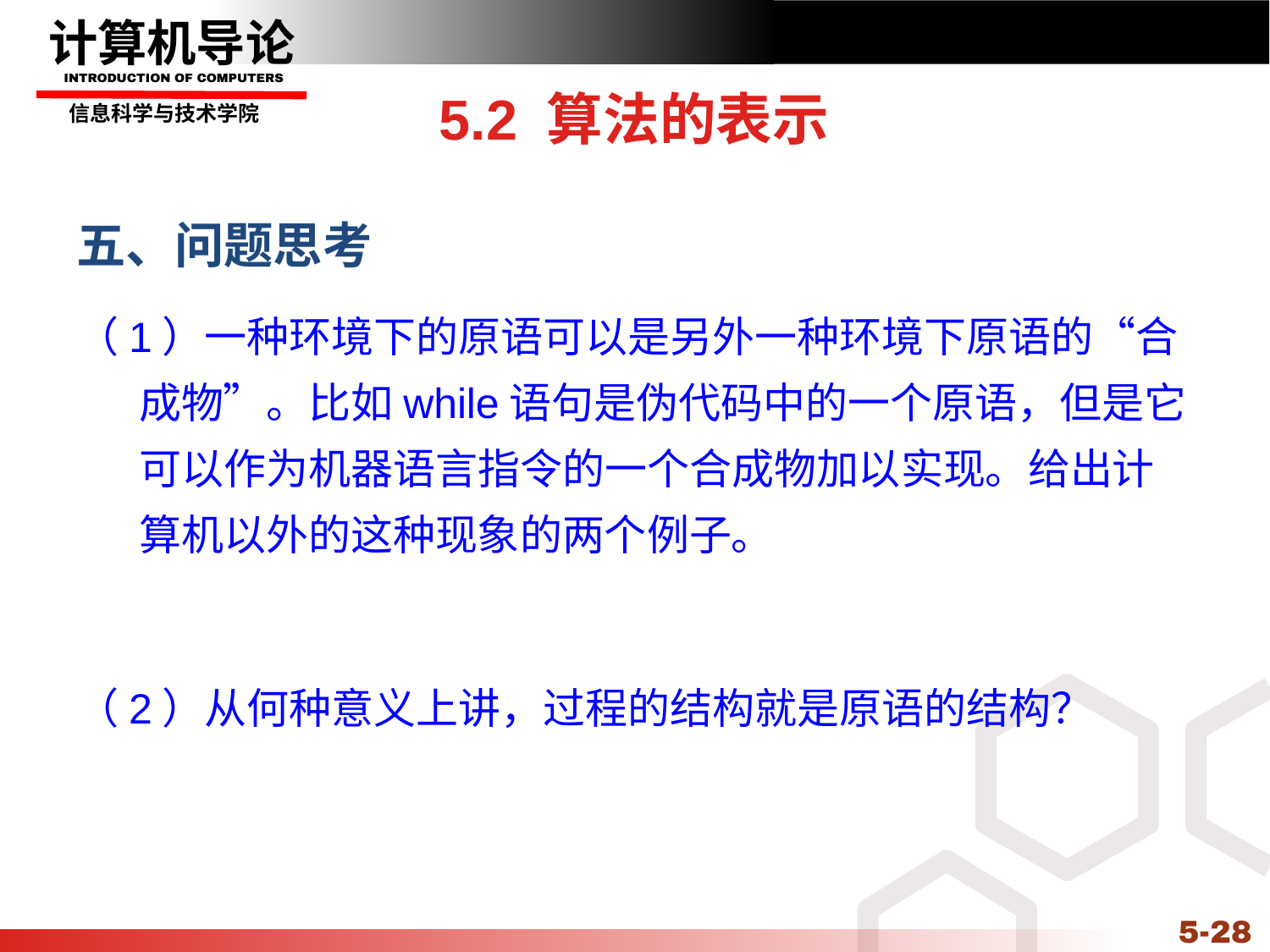

# 5.2 算法的表示
五、问题思考
（1）一种环境下的原语可以是另外一种环境下原语的“合成物”。比如while语句是伪代码中的一个原语，但是它可以作为机器语言指令的一个合成物加以实现。给出计算机以外的这种现象的两个例子。

（2）从何种意义上讲，过程的结构就是原语的结构？
5-28